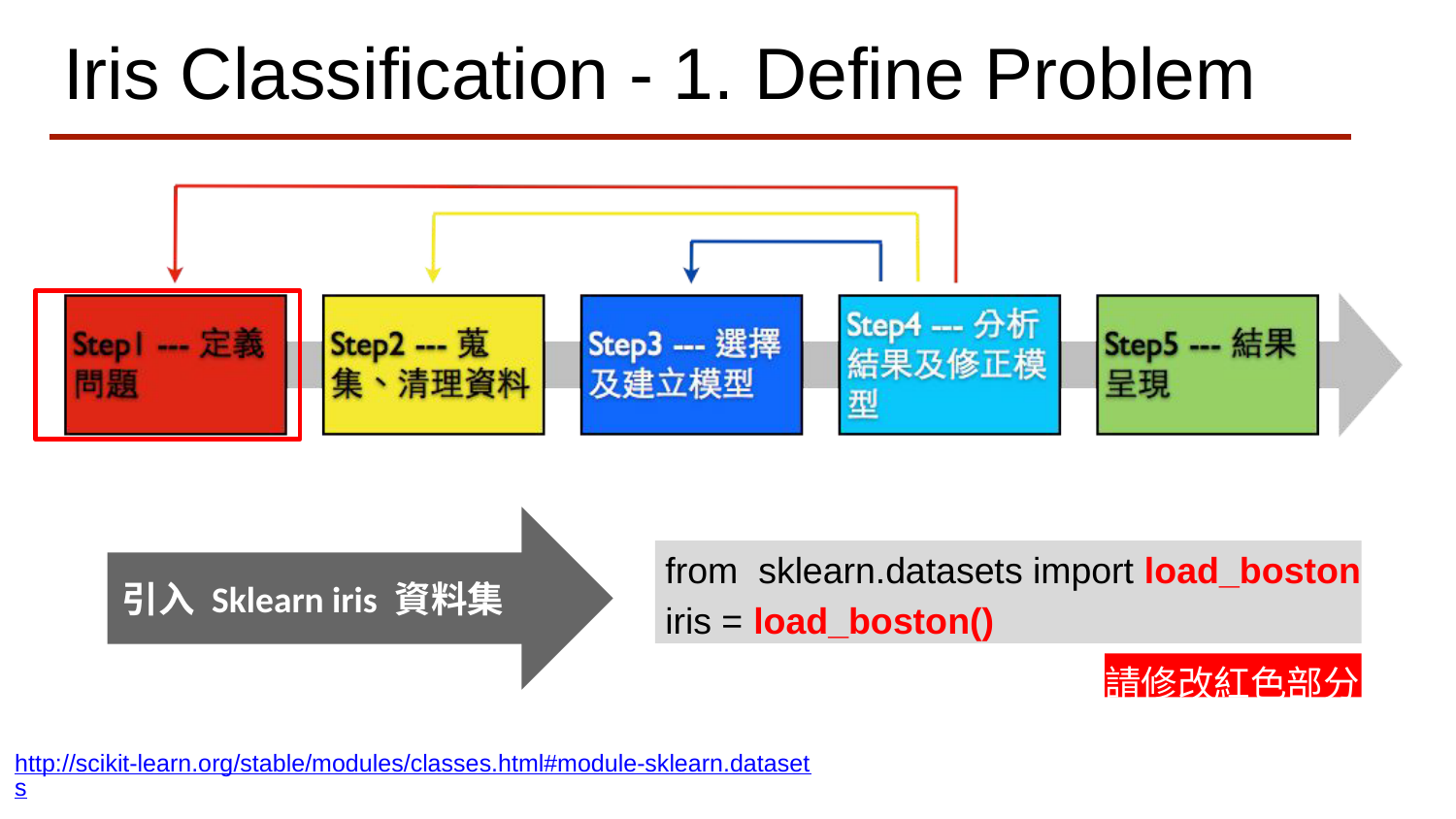

# Iris Classification - 1. Define Problem

引入 Sklearn iris 資料集
 from  sklearn.datasets import load_boston
 iris = load_boston()
請修改紅色部分
http://scikit-learn.org/stable/modules/classes.html#module-sklearn.datasets